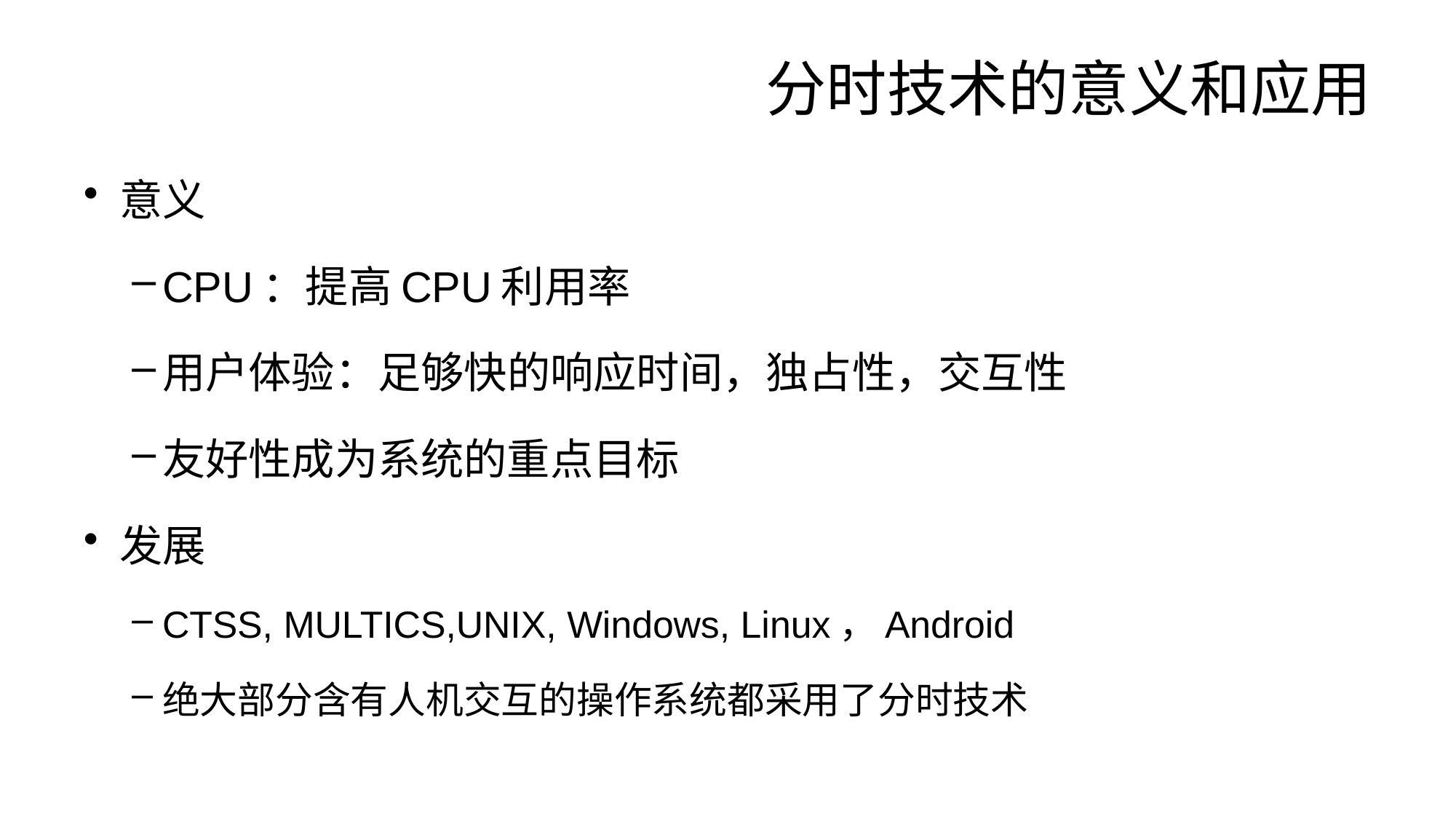

# 分时技术的意义和应用
意义
CPU：提高CPU利用率
用户体验：足够快的响应时间，独占性，交互性
友好性成为系统的重点目标
发展
CTSS, MULTICS,UNIX, Windows, Linux，Android
绝大部分含有人机交互的操作系统都采用了分时技术